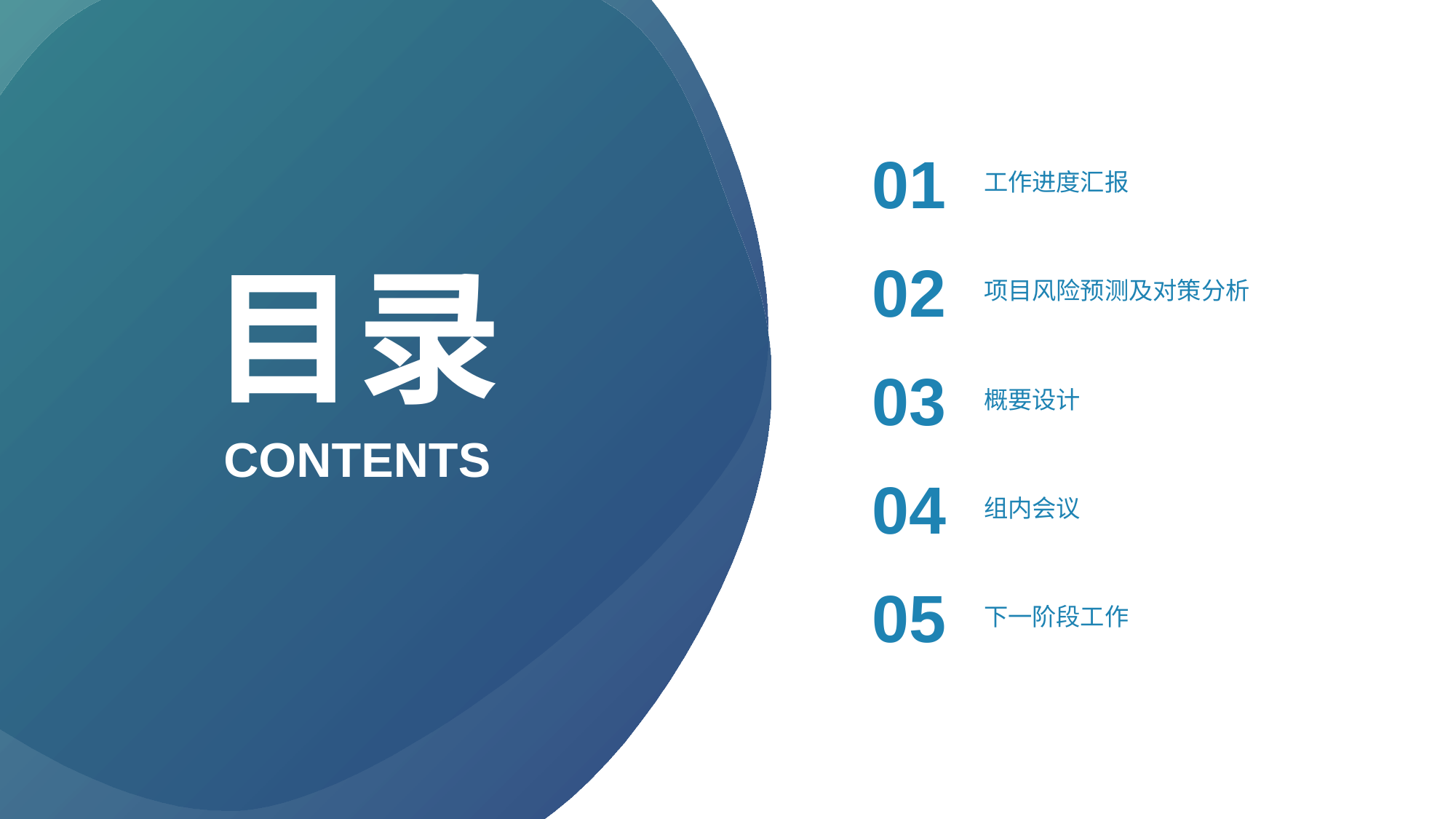

01
工作进度汇报
目录
02
项目风险预测及对策分析
03
概要设计
CONTENTS
04
组内会议
05
下一阶段工作